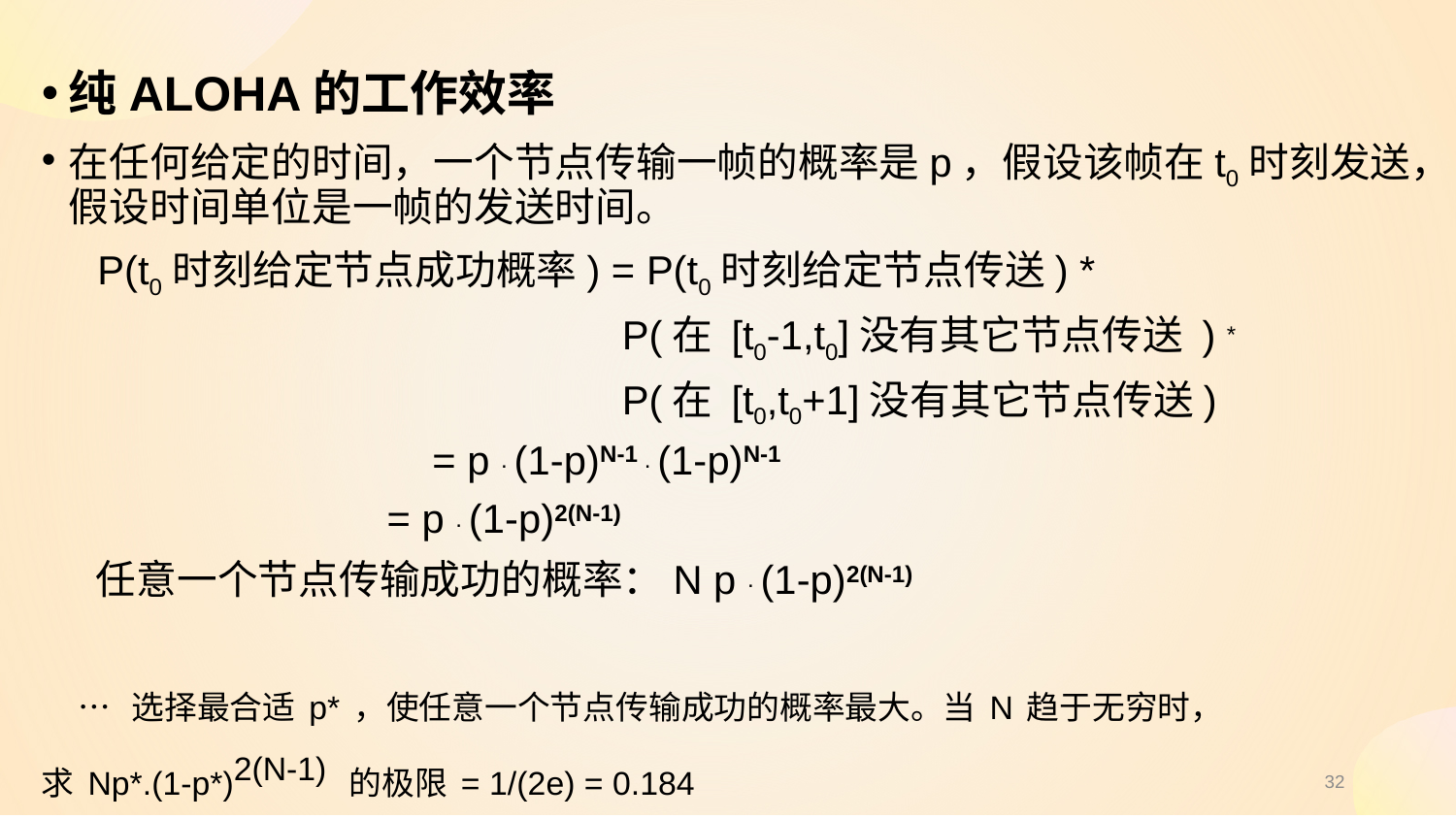

纯ALOHA的工作效率
在任何给定的时间，一个节点传输一帧的概率是p，假设该帧在t0时刻发送，假设时间单位是一帧的发送时间。
     P(t0时刻给定节点成功概率) = P(t0时刻给定节点传送) *
                                                    P(在 [t0-1,t0]没有其它节点传送 ) *
                                                    P(在 [t0,t0+1]没有其它节点传送)
                                   = p . (1-p)N-1 . (1-p)N-1
                                                    = p . (1-p)2(N-1)
     任意一个节点传输成功的概率：N p . (1-p)2(N-1)

     … 选择最合适p*，使任意一个节点传输成功的概率最大。当N趋于无穷时，
求Np*.(1-p*)2(N-1) 的极限= 1/(2e) = 0.184
       意义：大量节点有很多帧传送时，只有18.4%的帧传输成功（为什么？）
32